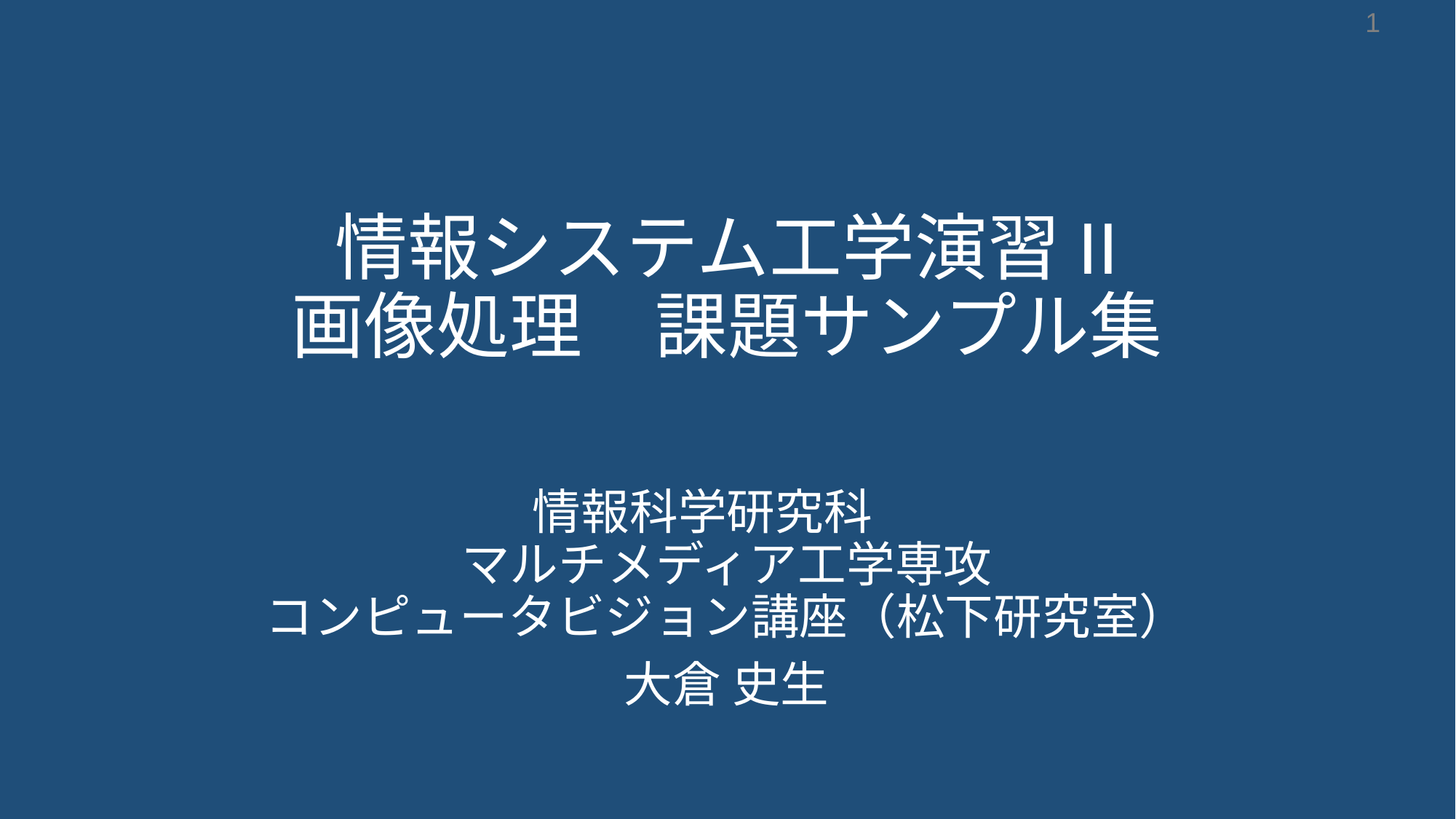

# 情報システム工学演習II 画像処理　課題サンプル集
情報科学研究科　
マルチメディア工学専攻
コンピュータビジョン講座（松下研究室）
大倉 史生